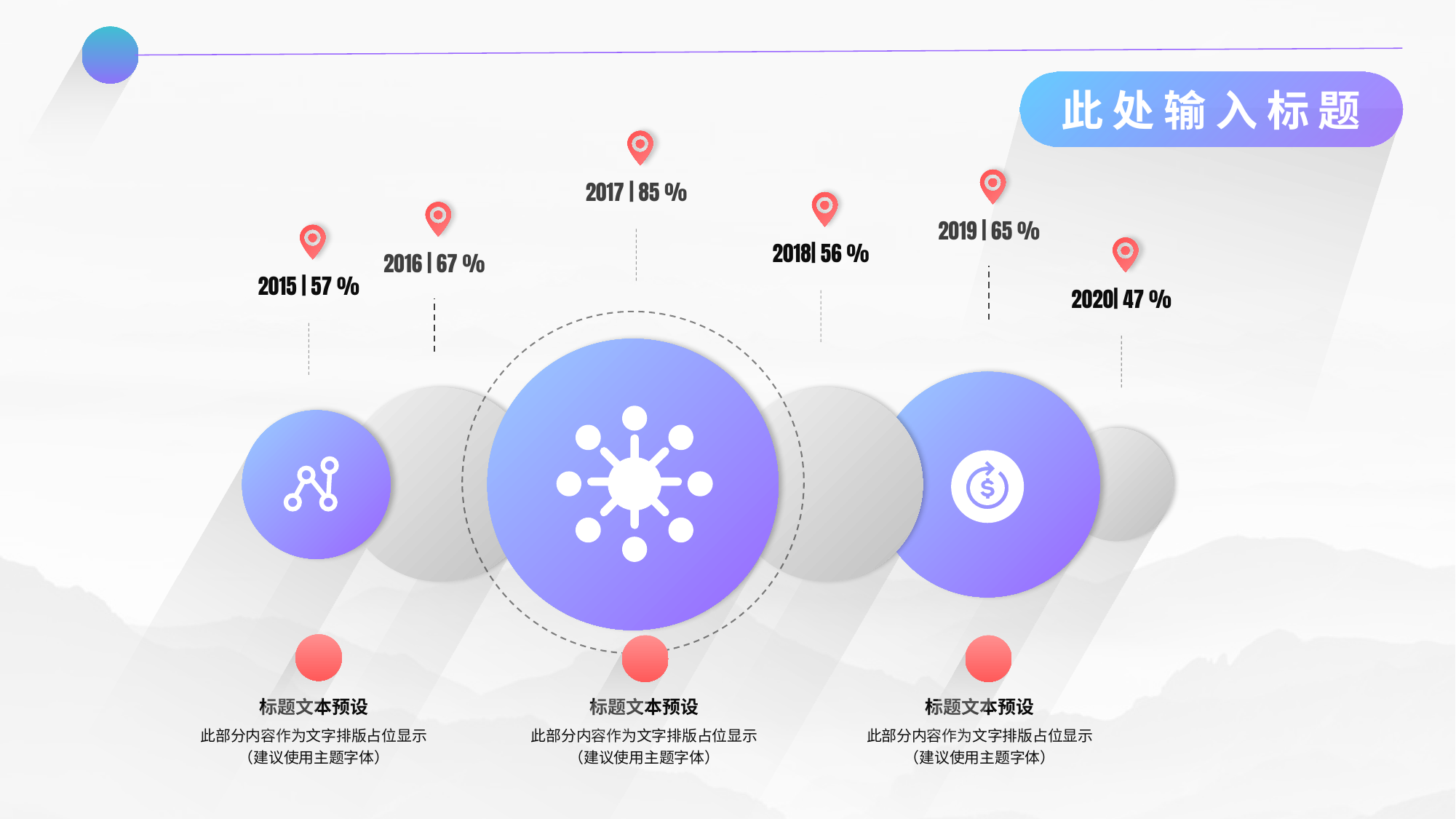

此处输入标题

2017 | 85 %

2019 | 65 %

2018| 56 %

2016 | 67 %
2015 | 57 %
2020| 47 %

标题文本预设
此部分内容作为文字排版占位显示
（建议使用主题字体）
标题文本预设
此部分内容作为文字排版占位显示
（建议使用主题字体）
标题文本预设
此部分内容作为文字排版占位显示
（建议使用主题字体）